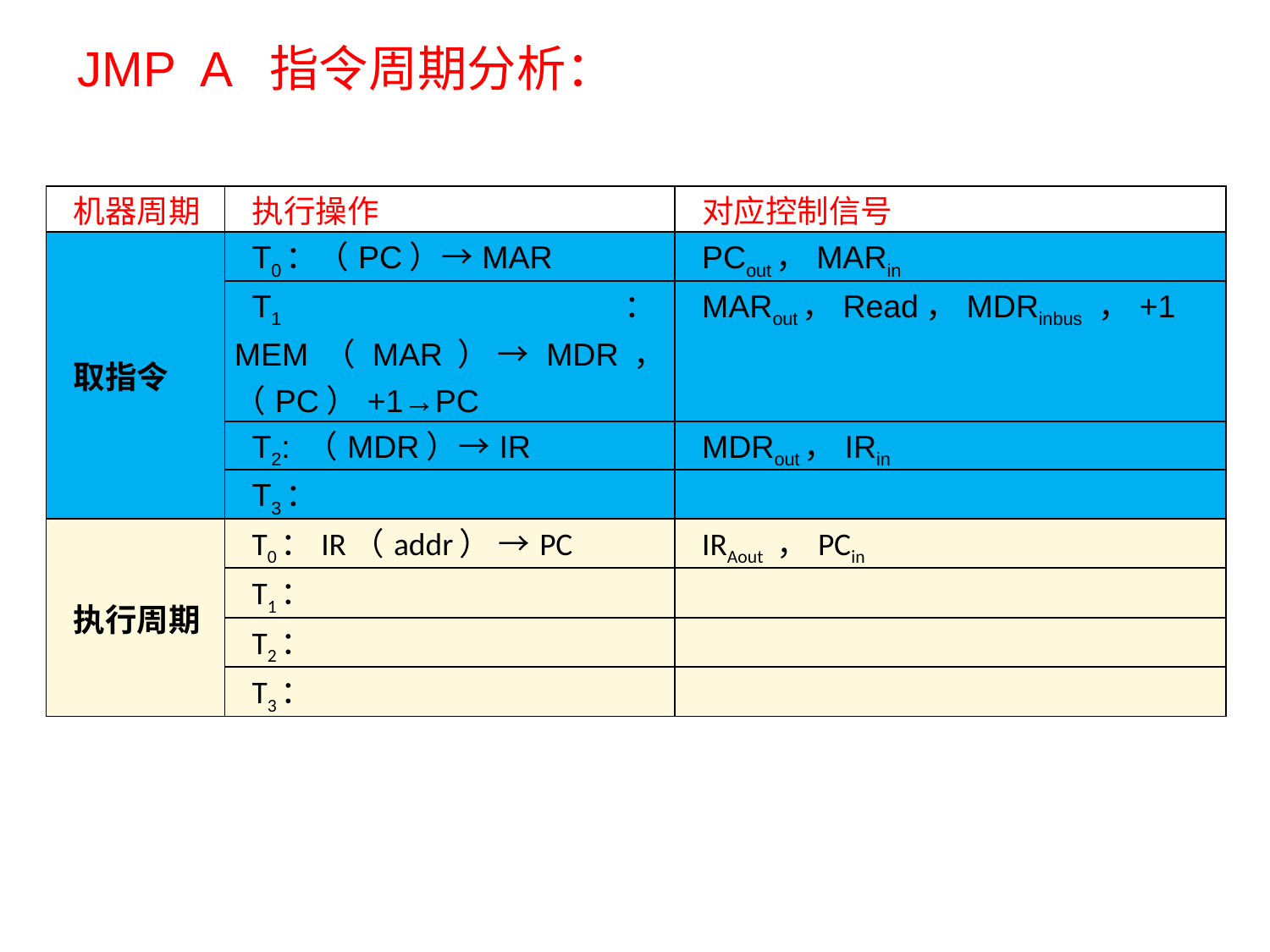

# JMP  A  指令周期分析：
| 机器周期 | 执行操作 | 对应控制信号 |
| --- | --- | --- |
| 取指令 | T0：（PC）→MAR | PCout，MARin |
|  | T1：MEM（MAR）→MDR，（PC）+1→PC | MARout，Read，MDRinbus ，+1 |
|  | T2: （MDR）→IR | MDRout，IRin |
|  | T3： |  |
| 执行周期 | T0：IR（addr） →PC | IRAout ，PCin |
|  | T1： |  |
|  | T2： |  |
|  | T3： |  |